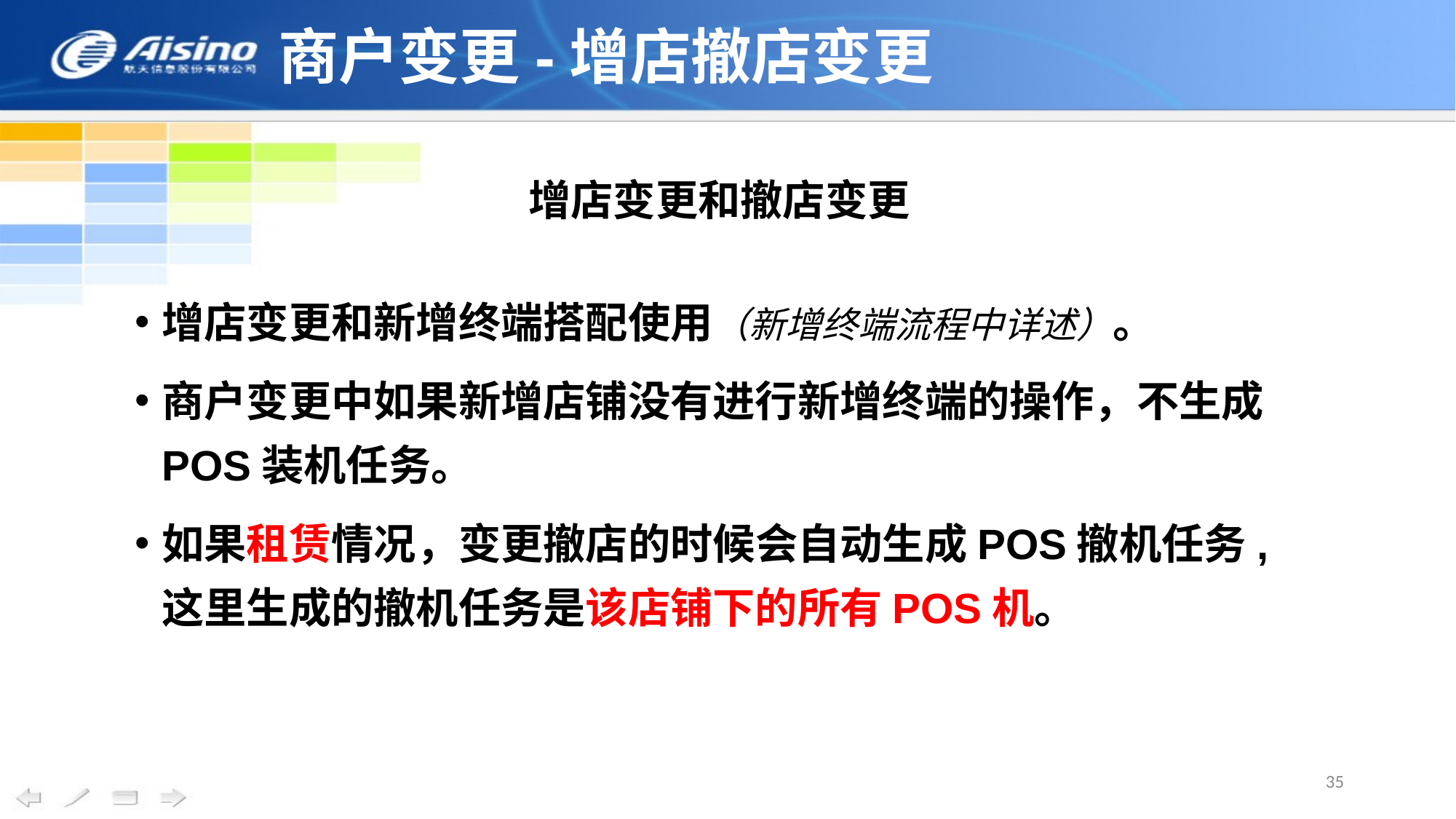

# 商户变更-增店撤店变更
增店变更和撤店变更

增店变更和新增终端搭配使用（新增终端流程中详述）。
商户变更中如果新增店铺没有进行新增终端的操作，不生成POS装机任务。
如果租赁情况，变更撤店的时候会自动生成POS撤机任务,这里生成的撤机任务是该店铺下的所有POS机。
35